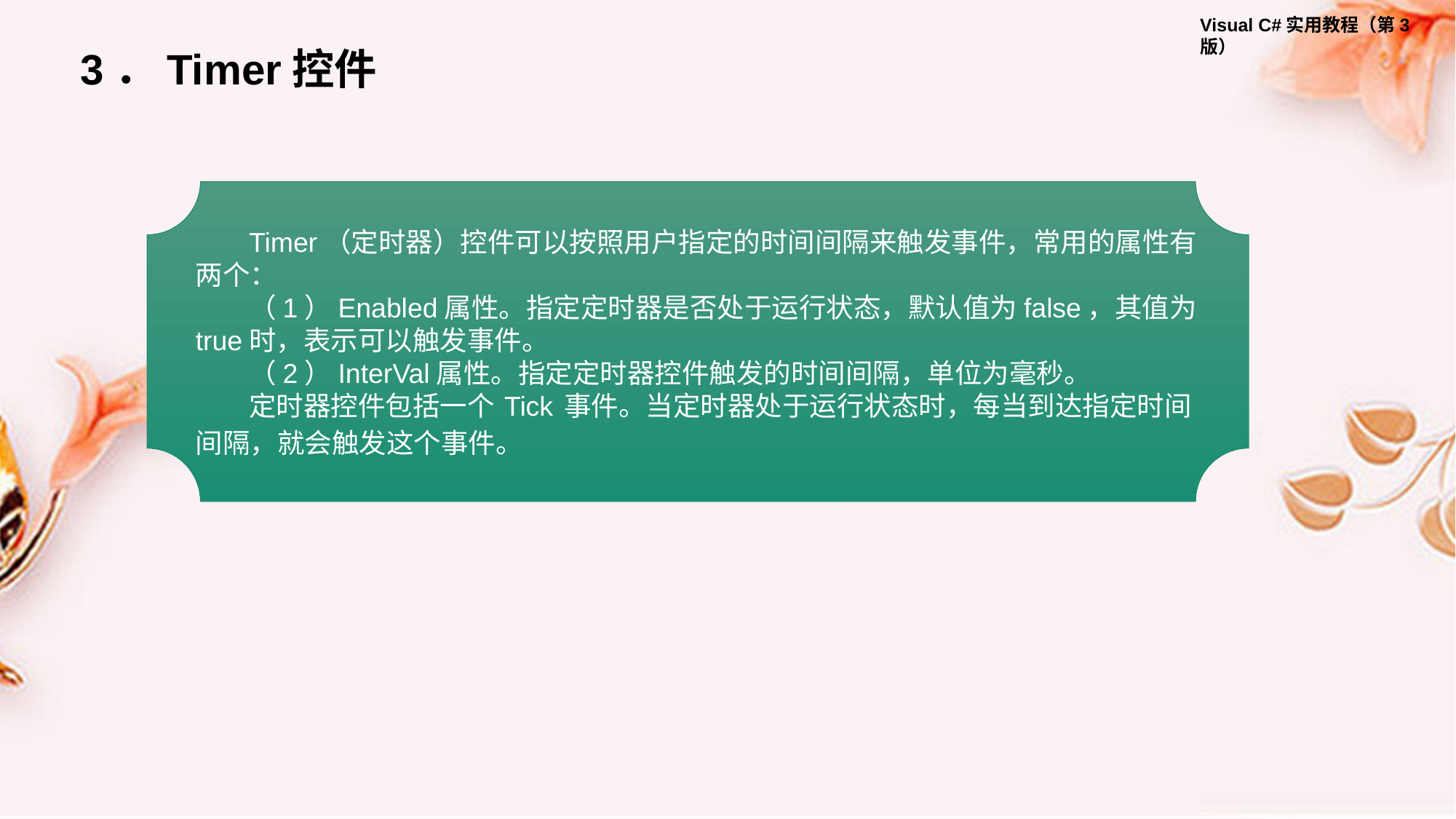

3．Timer控件
Timer（定时器）控件可以按照用户指定的时间间隔来触发事件，常用的属性有两个：
（1）Enabled属性。指定定时器是否处于运行状态，默认值为false，其值为true时，表示可以触发事件。
（2）InterVal属性。指定定时器控件触发的时间间隔，单位为毫秒。
定时器控件包括一个 Tick 事件。当定时器处于运行状态时，每当到达指定时间间隔，就会触发这个事件。